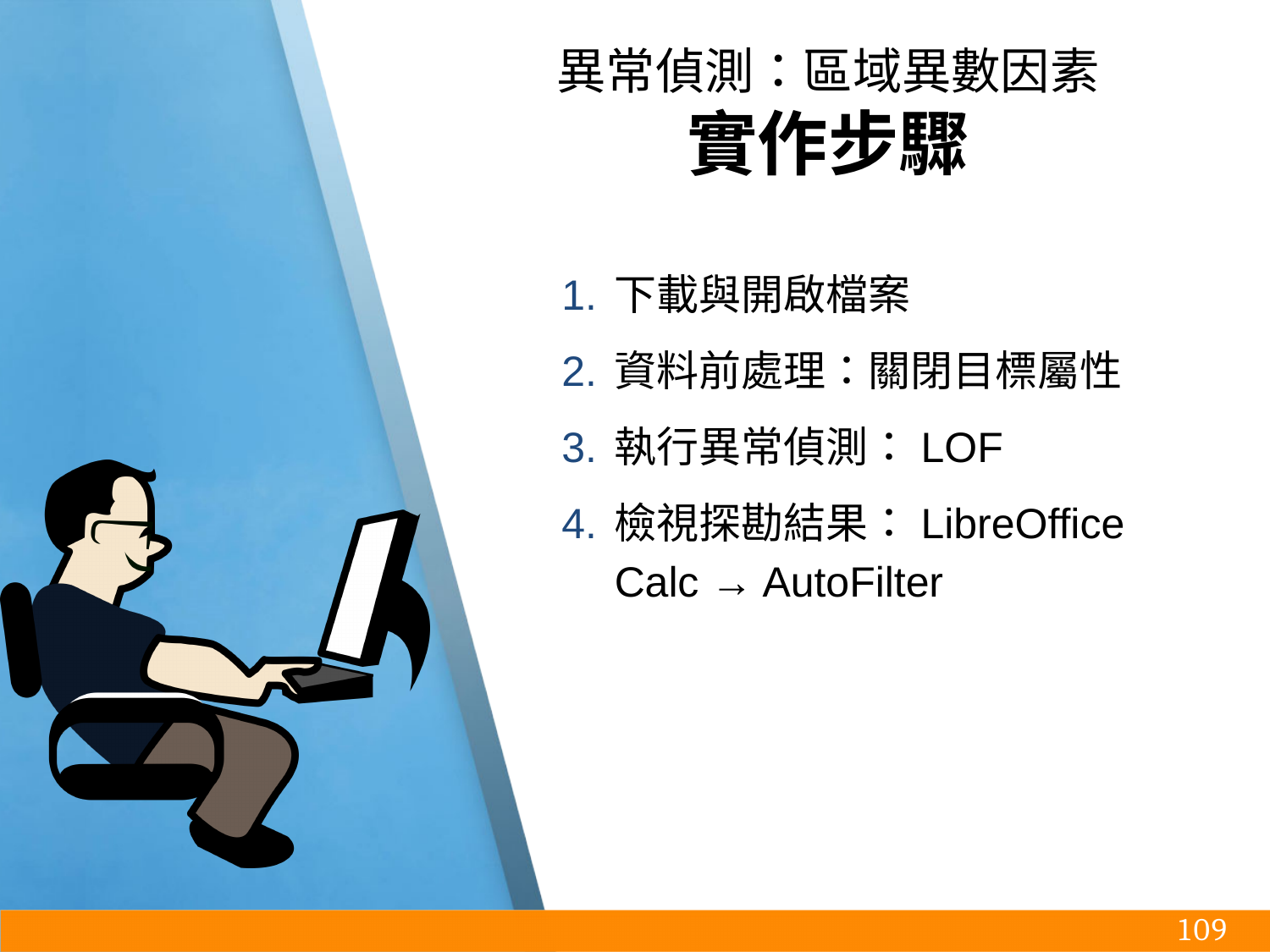

# 異常偵測：區域異數因素
實作步驟
下載與開啟檔案
資料前處理：關閉目標屬性
執行異常偵測：LOF
檢視探勘結果：LibreOffice Calc → AutoFilter
109